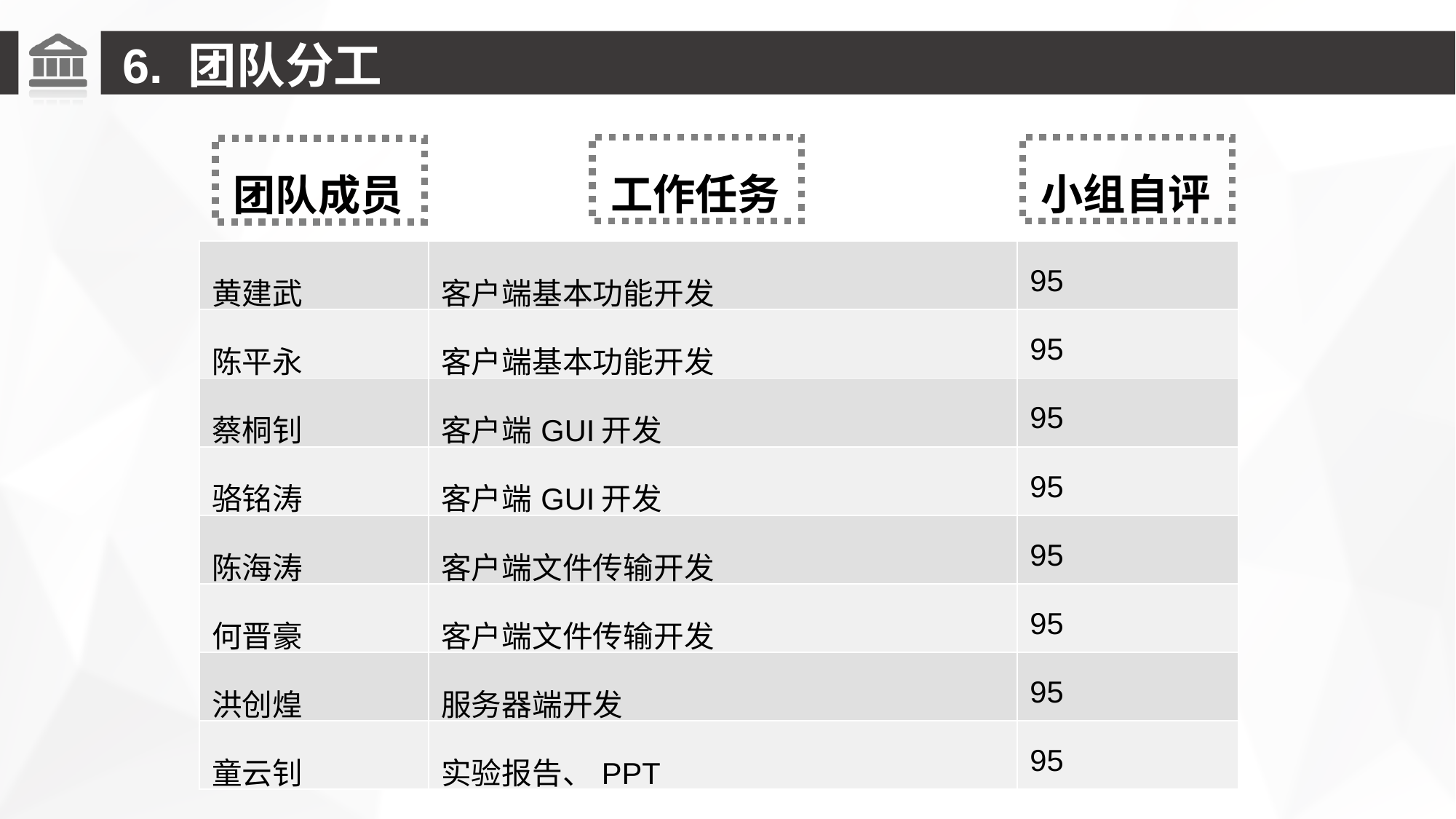

6. 团队分工
工作任务

小组自评

团队成员

| 黄建武 | 客户端基本功能开发 | 95 |
| --- | --- | --- |
| 陈平永 | 客户端基本功能开发 | 95 |
| 蔡桐钊 | 客户端GUI开发 | 95 |
| 骆铭涛 | 客户端GUI开发 | 95 |
| 陈海涛 | 客户端文件传输开发 | 95 |
| 何晋豪 | 客户端文件传输开发 | 95 |
| 洪创煌 | 服务器端开发 | 95 |
| 童云钊 | 实验报告、PPT | 95 |